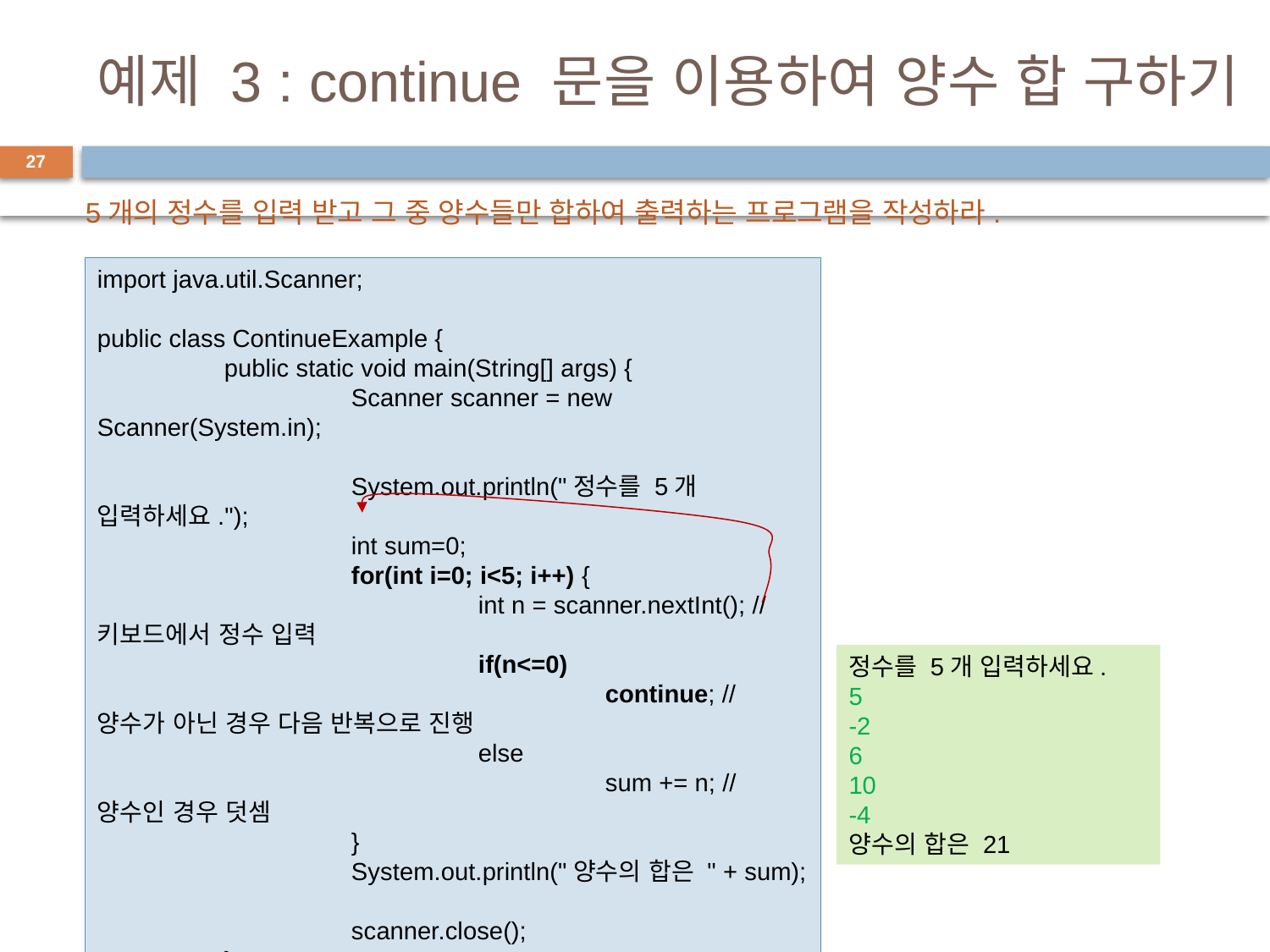

# 예제 3 : continue 문을 이용하여 양수 합 구하기
27
5개의 정수를 입력 받고 그 중 양수들만 합하여 출력하는 프로그램을 작성하라.
import java.util.Scanner;

public class ContinueExample {
	public static void main(String[] args) {
		Scanner scanner = new Scanner(System.in);

		System.out.println("정수를 5개 입력하세요.");
		int sum=0;
		for(int i=0; i<5; i++) {
			int n = scanner.nextInt(); // 키보드에서 정수 입력
			if(n<=0)
				continue; // 양수가 아닌 경우 다음 반복으로 진행
			else
				sum += n; // 양수인 경우 덧셈
		}
		System.out.println("양수의 합은 " + sum);

		scanner.close();
	}
}

정수를 5개 입력하세요.
5
-2
6
10
-4
양수의 합은 21